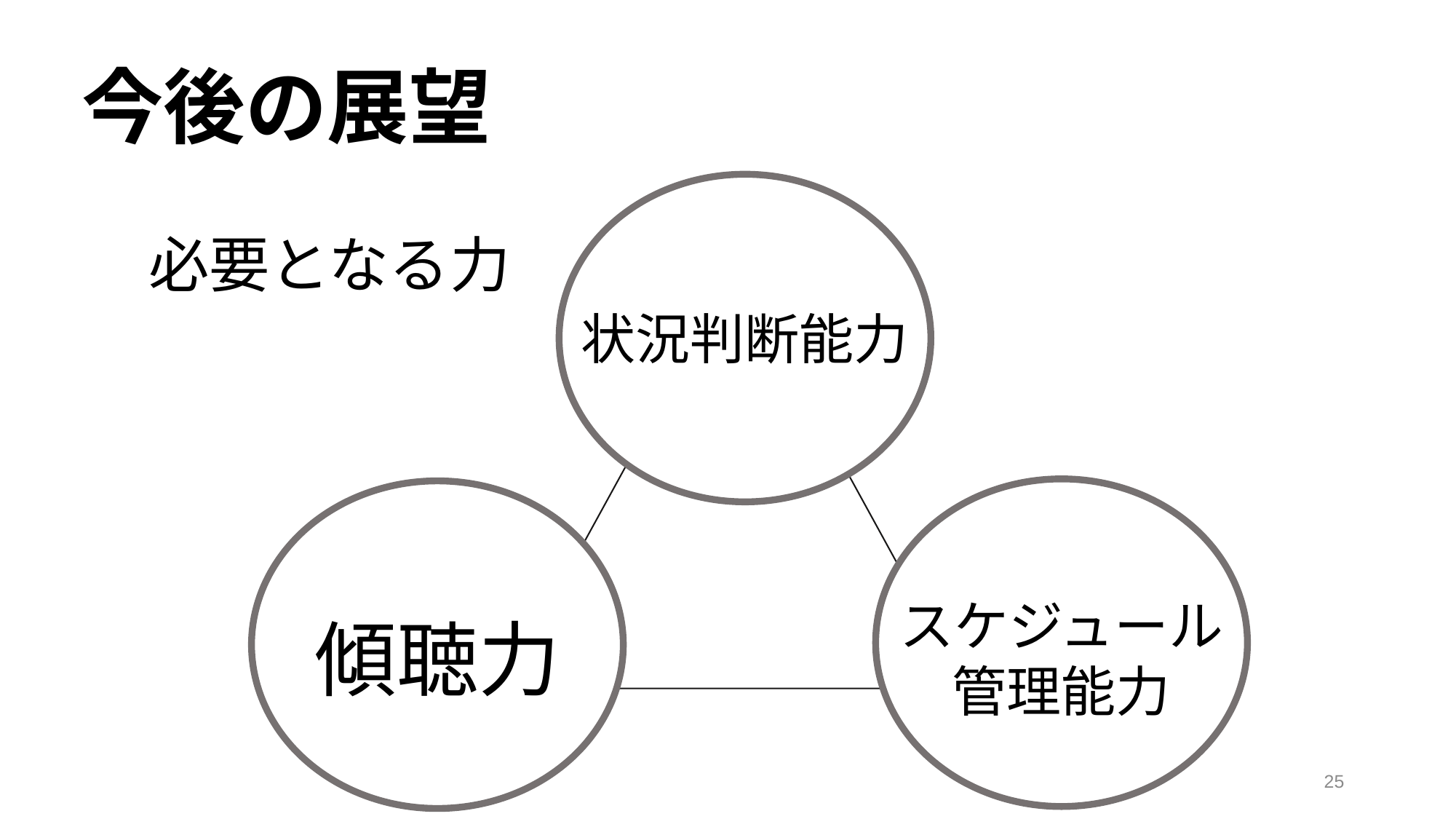

今後の展望

必要となる力

状況判断能力

スケジュール
管理能力
傾聴力
25